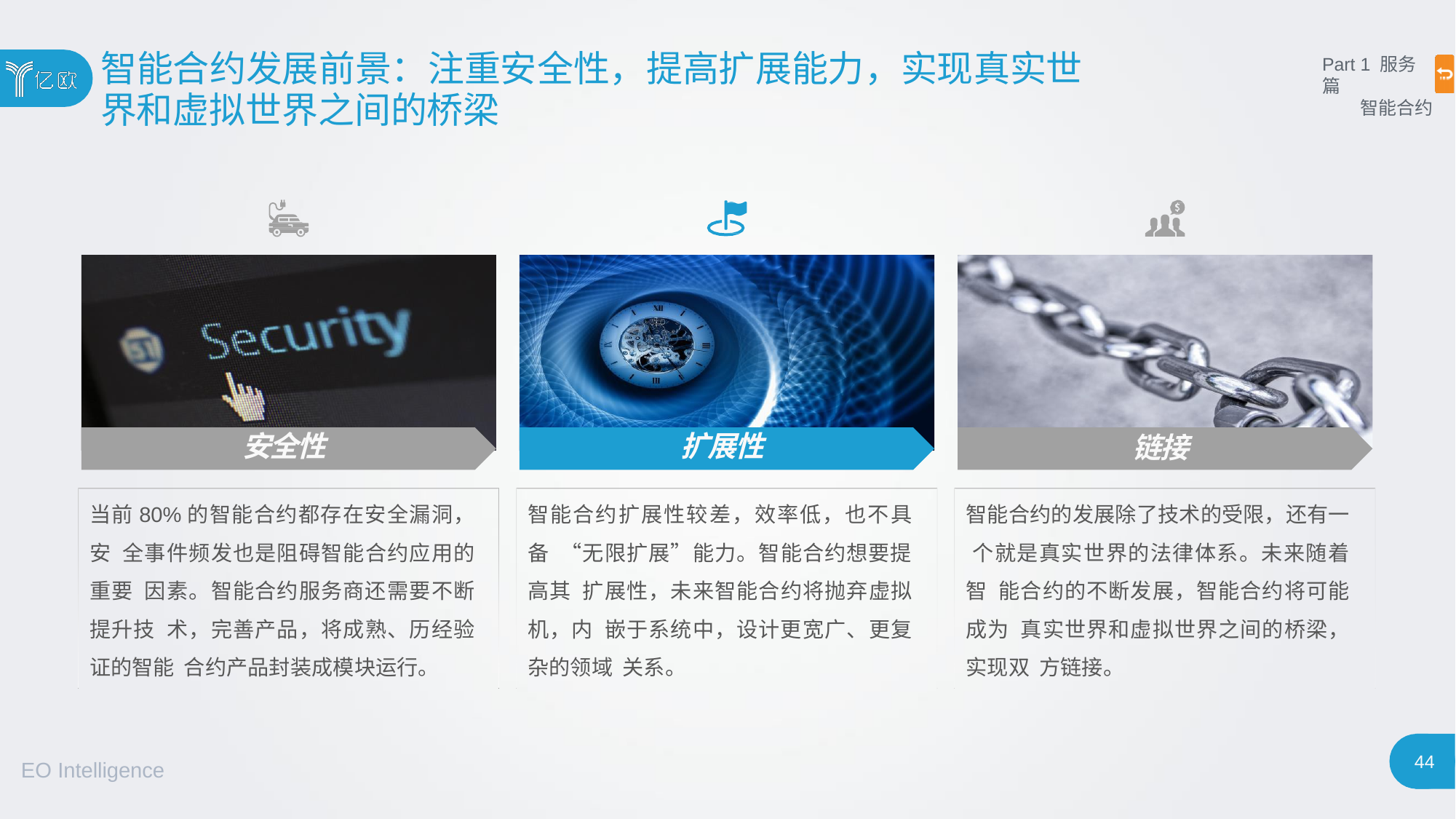

# 智能合约发展前景：注重安全性，提高扩展能力，实现真实世
界和虚拟世界之间的桥梁
Part 1 服务篇
智能合约

安全性
扩展性
链接

当前80%的智能合约都存在安全漏洞，安  全事件频发也是阻碍智能合约应用的重要  因素。智能合约服务商还需要不断提升技  术，完善产品，将成熟、历经验证的智能  合约产品封装成模块运行。
智能合约扩展性较差，效率低，也不具备  “无限扩展”能力。智能合约想要提高其  扩展性，未来智能合约将抛弃虚拟机，内  嵌于系统中，设计更宽广、更复杂的领域  关系。
智能合约的发展除了技术的受限，还有一  个就是真实世界的法律体系。未来随着智  能合约的不断发展，智能合约将可能成为  真实世界和虚拟世界之间的桥梁，实现双  方链接。
44
EO Intelligence